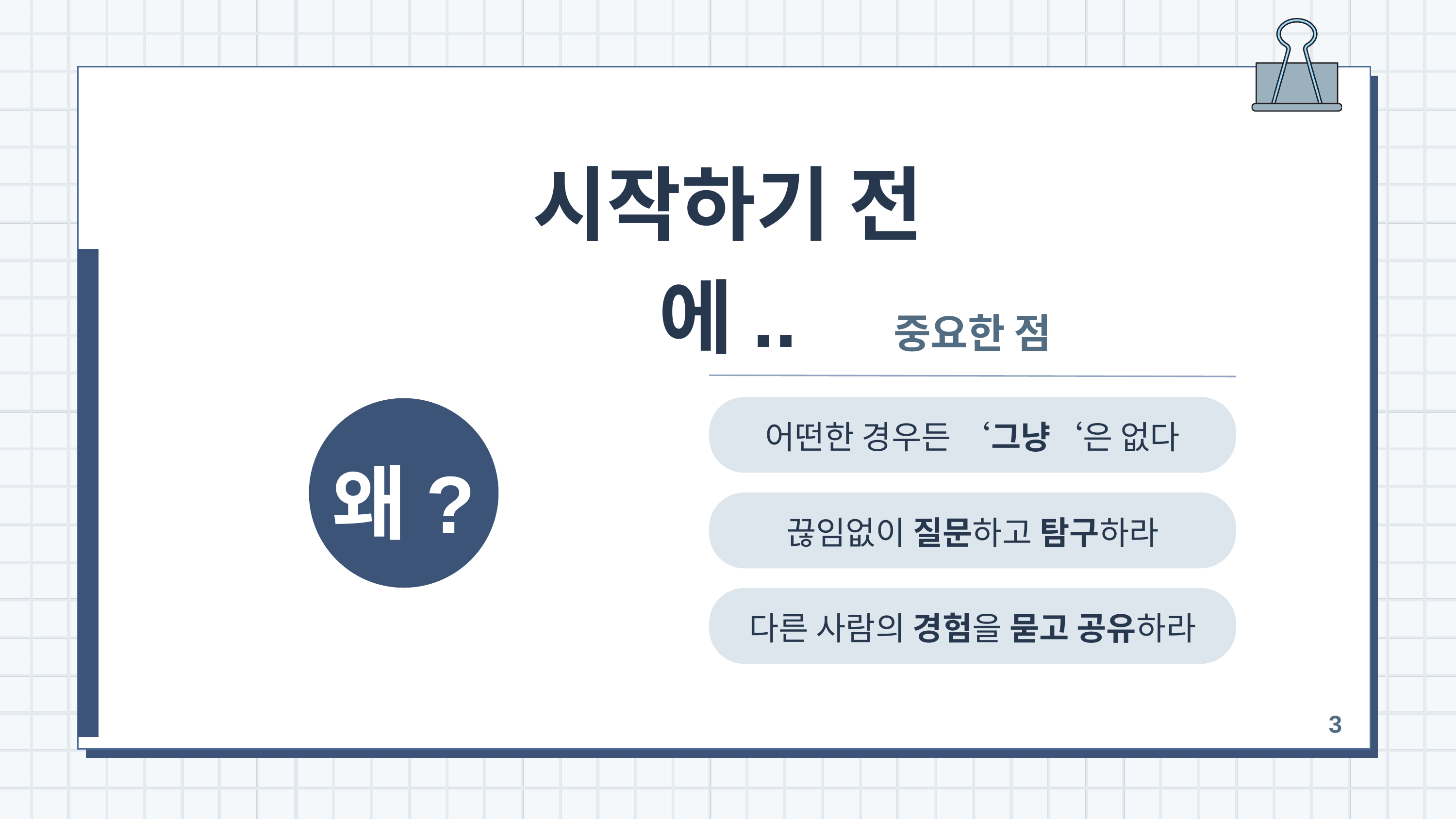

시작하기 전에..

중요한 점

왜?

어떤한 경우든 ‘그냥‘은 없다

끊임없이 질문하고 탐구하라

다른 사람의 경험을 묻고 공유하라
3